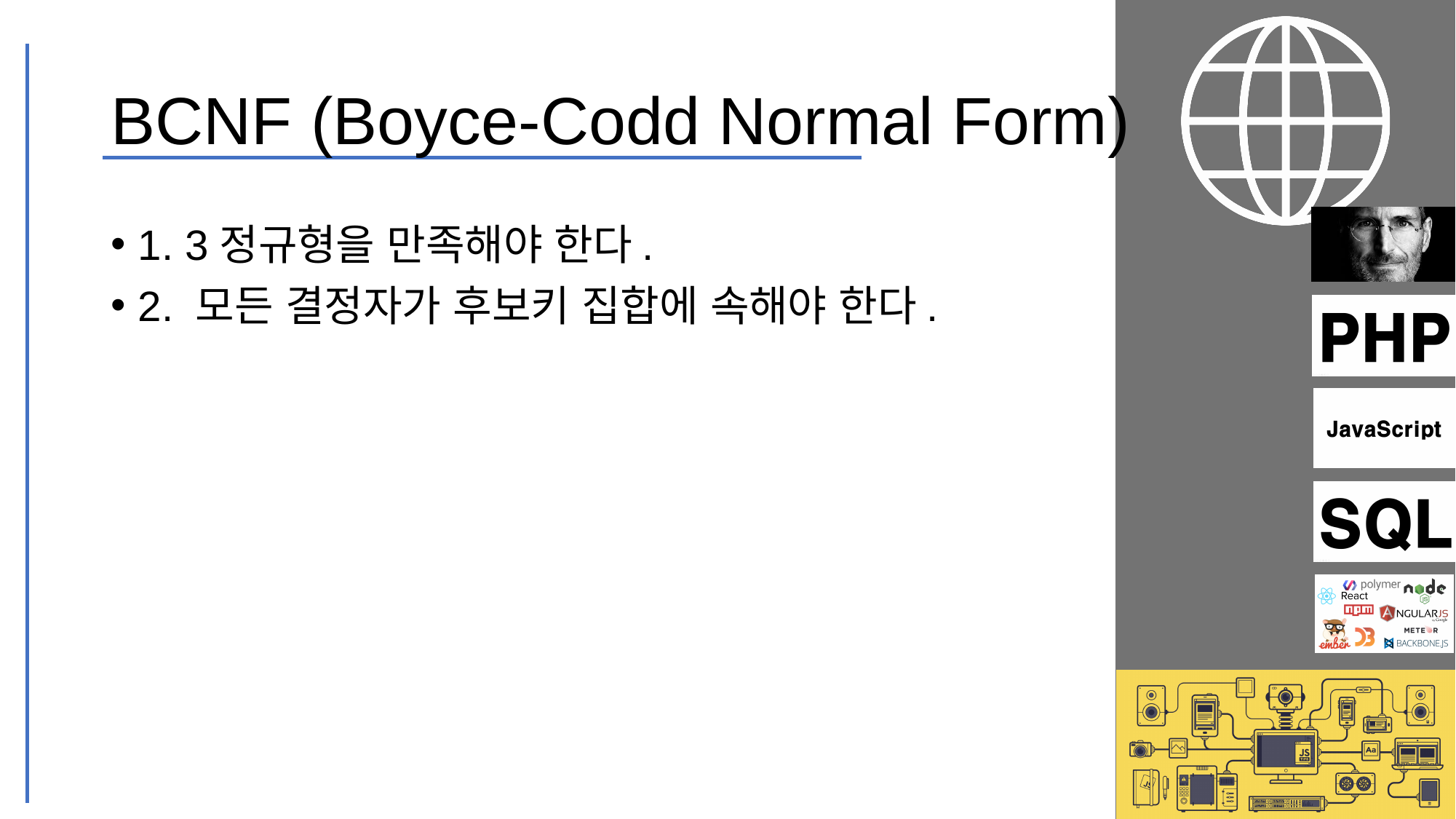

# BCNF (Boyce-Codd Normal Form)
1. 3정규형을 만족해야 한다.
2. 모든 결정자가 후보키 집합에 속해야 한다.